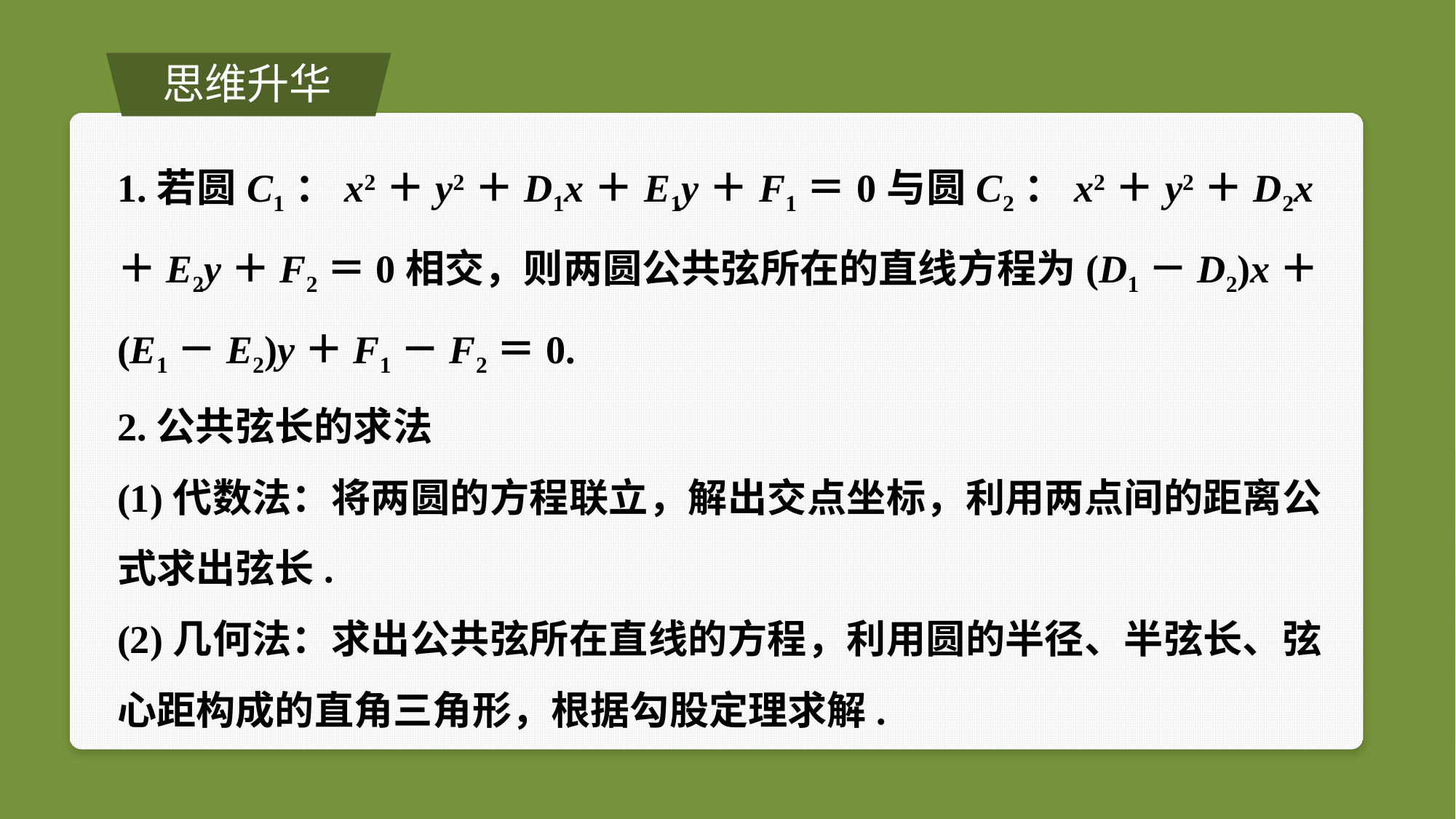

思维升华

1.若圆C1：x2＋y2＋D1x＋E1y＋F1＝0与圆C2：x2＋y2＋D2x＋E2y＋F2＝0相交，则两圆公共弦所在的直线方程为(D1－D2)x＋(E1－E2)y＋F1－F2＝0.
2.公共弦长的求法
(1)代数法：将两圆的方程联立，解出交点坐标，利用两点间的距离公式求出弦长.
(2)几何法：求出公共弦所在直线的方程，利用圆的半径、半弦长、弦心距构成的直角三角形，根据勾股定理求解.